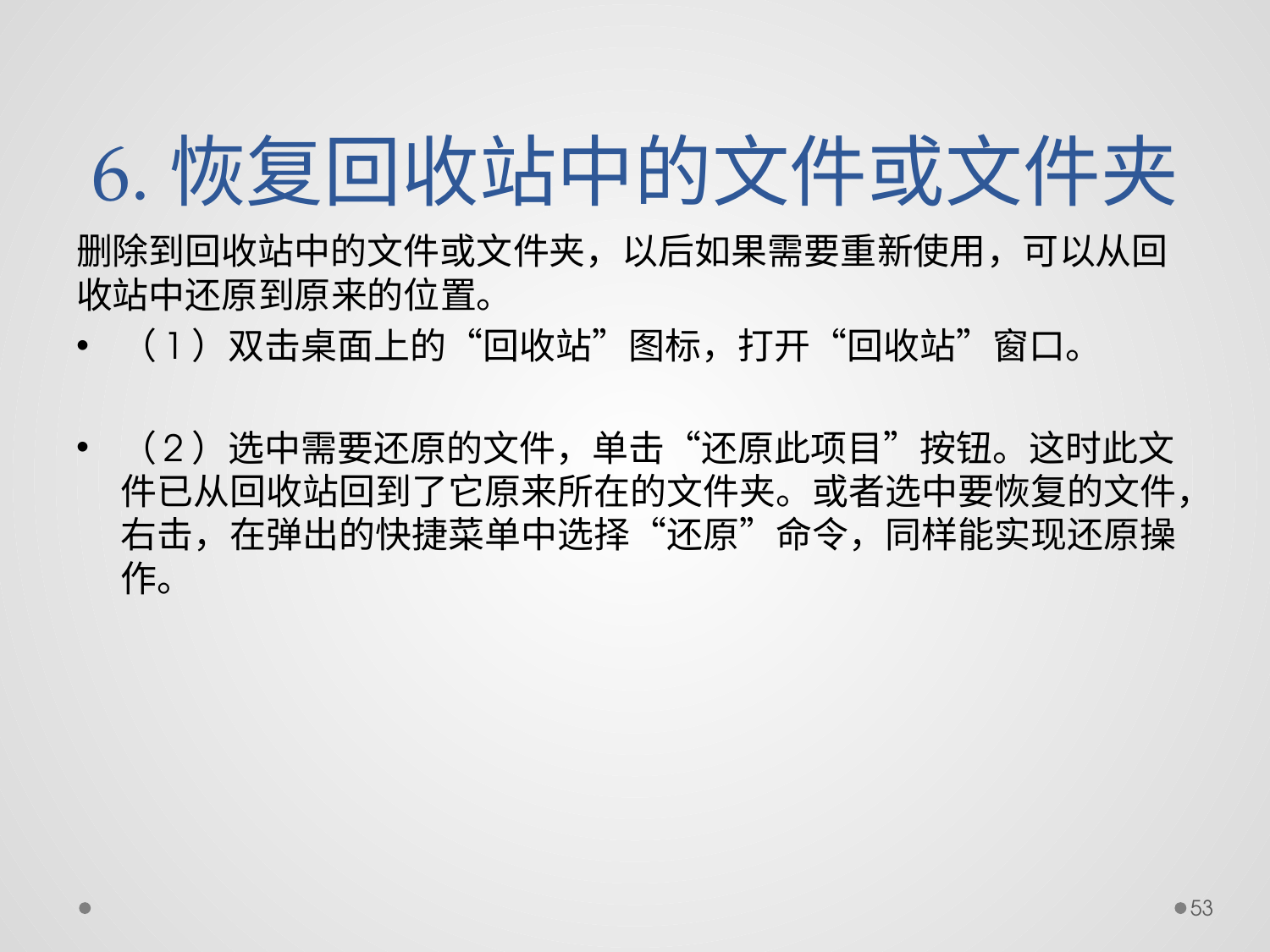

# 6.恢复回收站中的文件或文件夹
删除到回收站中的文件或文件夹，以后如果需要重新使用，可以从回收站中还原到原来的位置。
（1）双击桌面上的“回收站”图标，打开“回收站”窗口。

（2）选中需要还原的文件，单击“还原此项目”按钮。这时此文件已从回收站回到了它原来所在的文件夹。或者选中要恢复的文件，右击，在弹出的快捷菜单中选择“还原”命令，同样能实现还原操作。
53